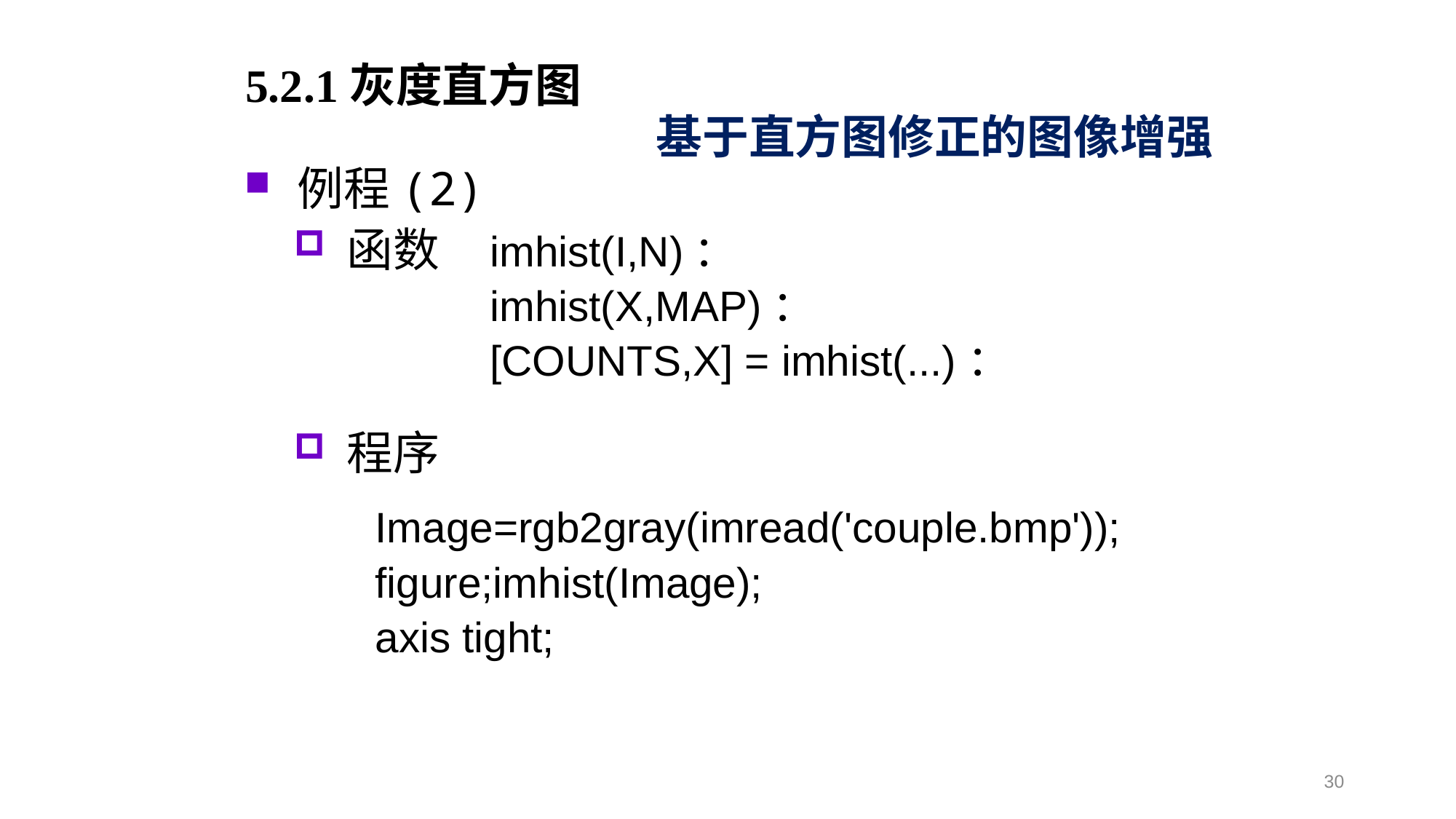

5.2.1灰度直方图
基于直方图修正的图像增强
例程(2)
函数
imhist(I,N)：
imhist(X,MAP)：
[COUNTS,X] = imhist(...)：
程序
Image=rgb2gray(imread('couple.bmp'));
figure;imhist(Image);
axis tight;
30